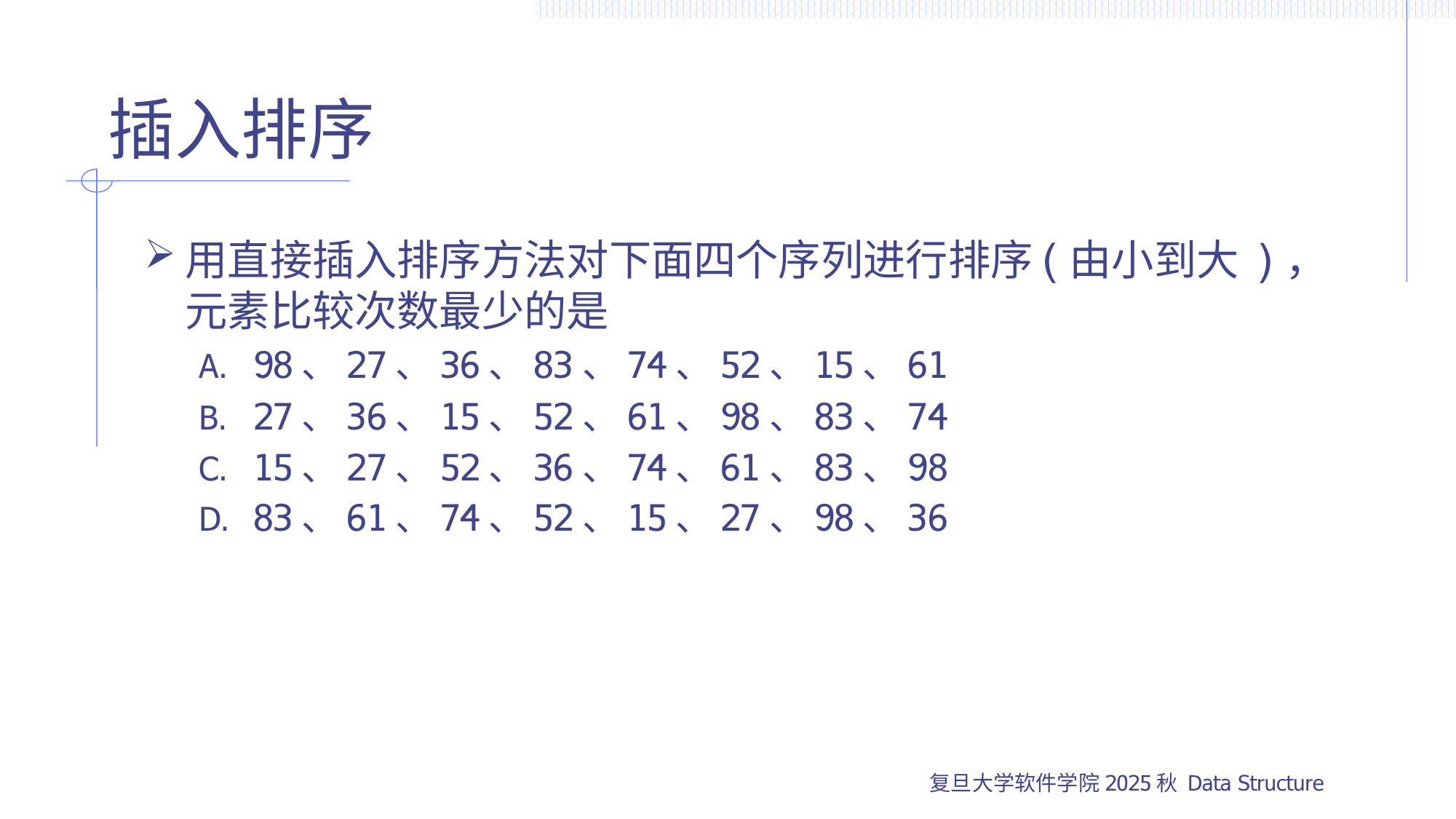

# 插入排序
用直接插入排序方法对下面四个序列进行排序(由小到大 )，元素比较次数最少的是
98、27、36、83、74、52、15、61
27、36、15、52、61、98、83、74
15、27、52、36、74、61、83、98
83、61、74、52、15、27、98、36